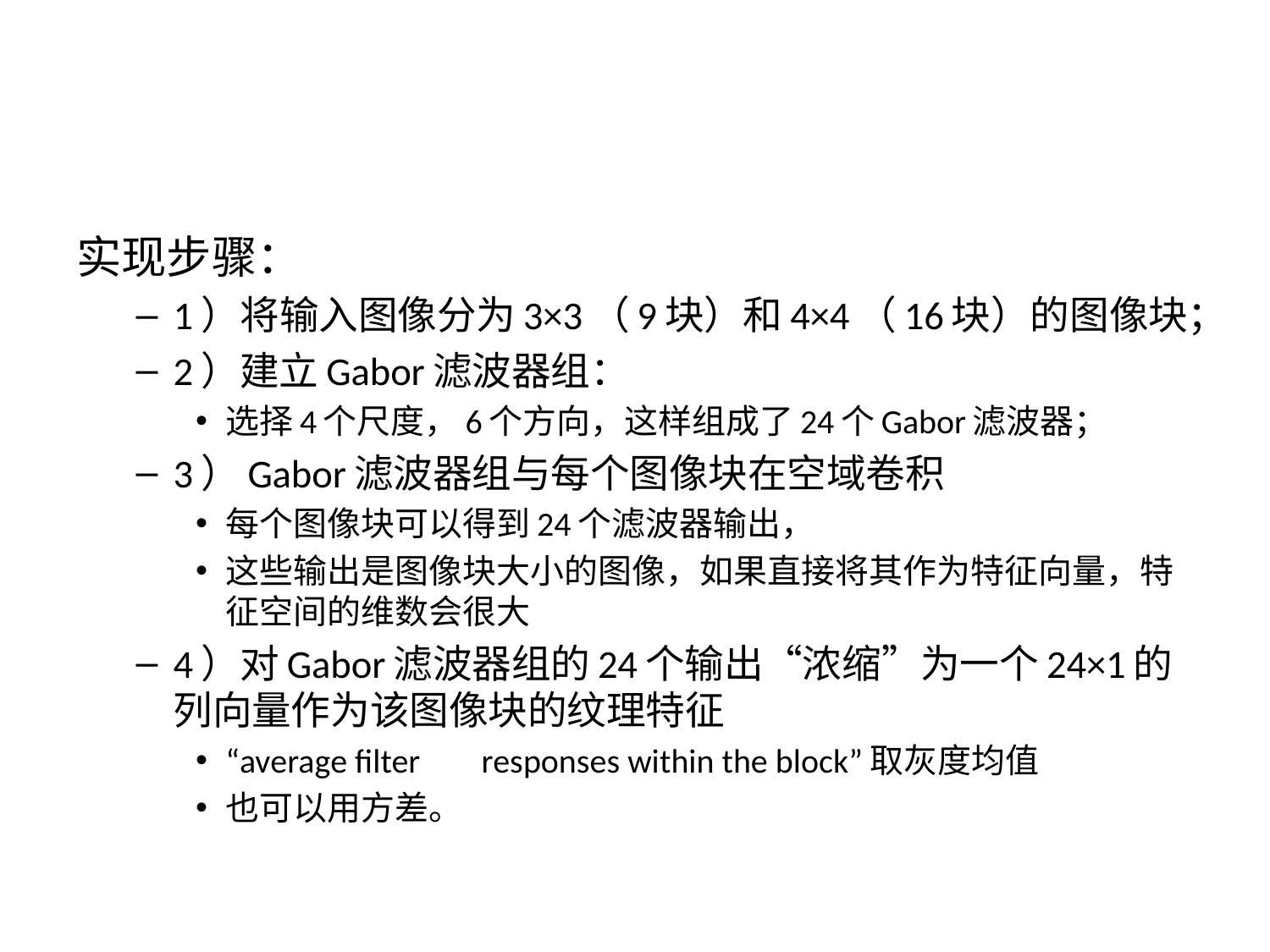

#
实现步骤：
1）将输入图像分为3×3（9块）和4×4（16块）的图像块；
2）建立Gabor滤波器组：
选择4个尺度，6个方向，这样组成了24个Gabor滤波器；
3）Gabor滤波器组与每个图像块在空域卷积
每个图像块可以得到24个滤波器输出，
这些输出是图像块大小的图像，如果直接将其作为特征向量，特征空间的维数会很大
4）对Gabor滤波器组的24个输出“浓缩”为一个24×1的列向量作为该图像块的纹理特征
“average filter        responses within the block”取灰度均值
也可以用方差。